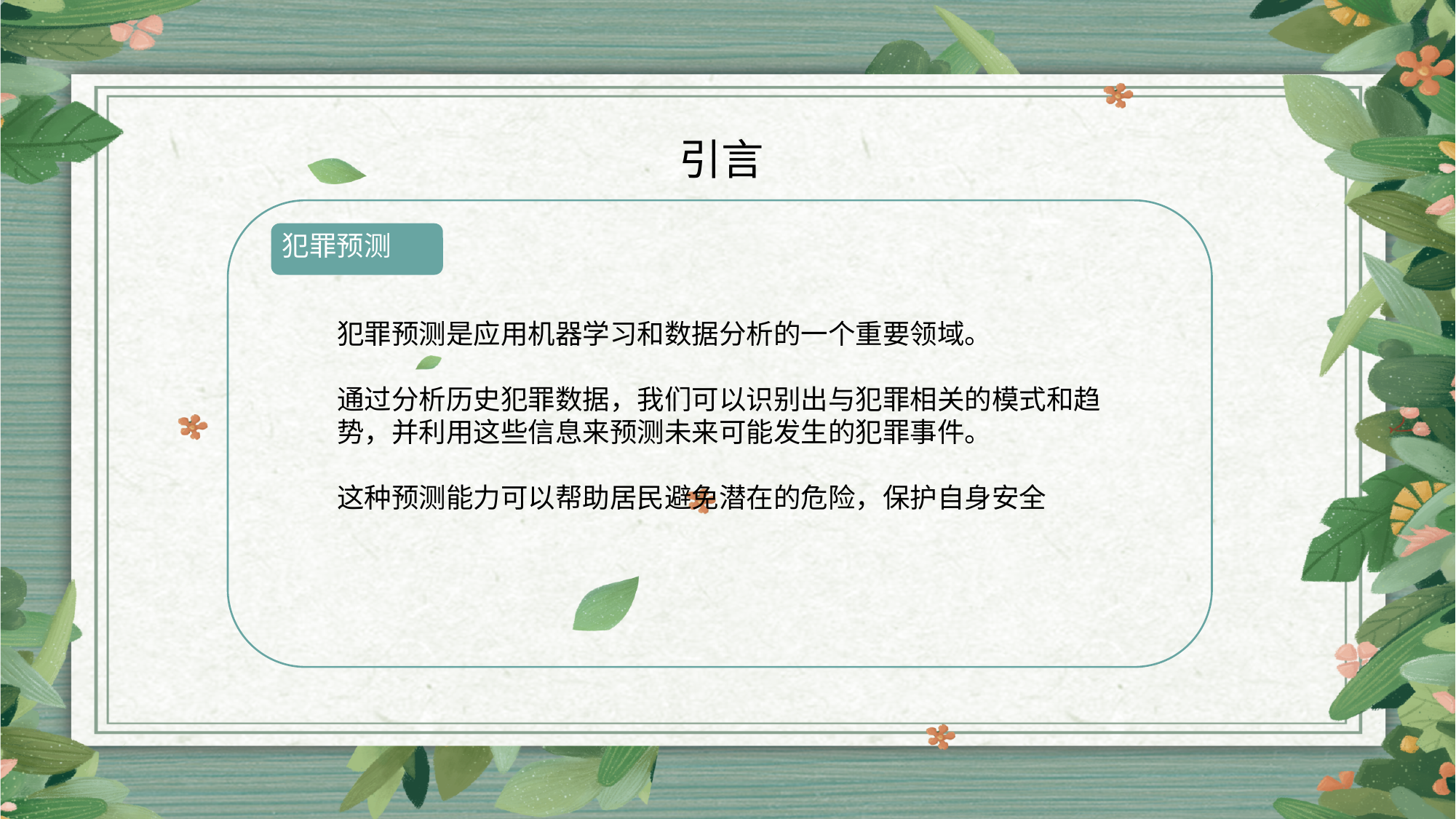

引言

犯罪预测
犯罪预测是应用机器学习和数据分析的一个重要领域。

通过分析历史犯罪数据，我们可以识别出与犯罪相关的模式和趋势，并利用这些信息来预测未来可能发生的犯罪事件。

这种预测能力可以帮助居民避免潜在的危险，保护自身安全